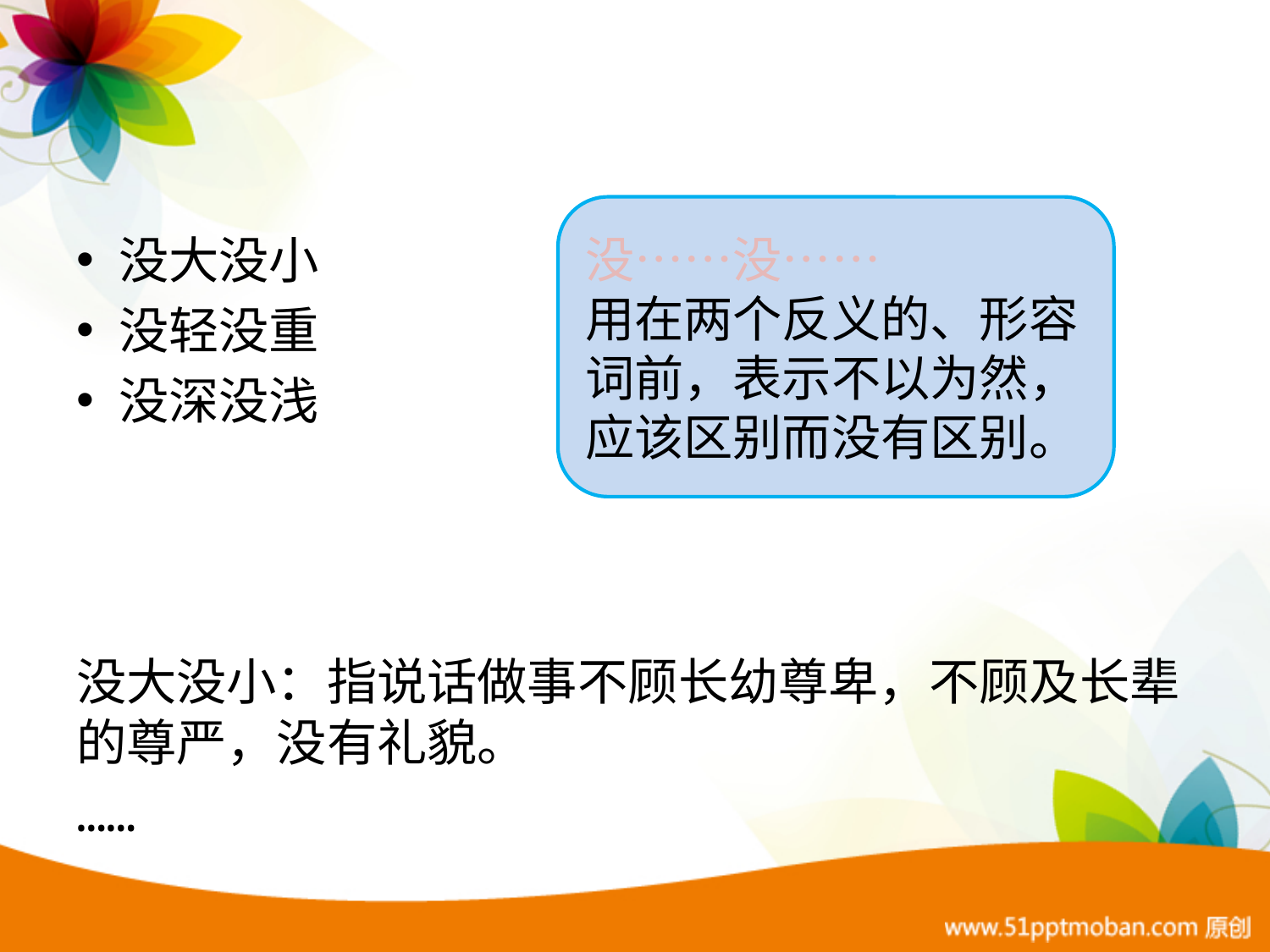

没……没……
用在两个反义的、形容词前，表示不以为然，应该区别而没有区别。
没大没小
没轻没重
没深没浅

没大没小：指说话做事不顾长幼尊卑，不顾及长辈的尊严，没有礼貌。
……